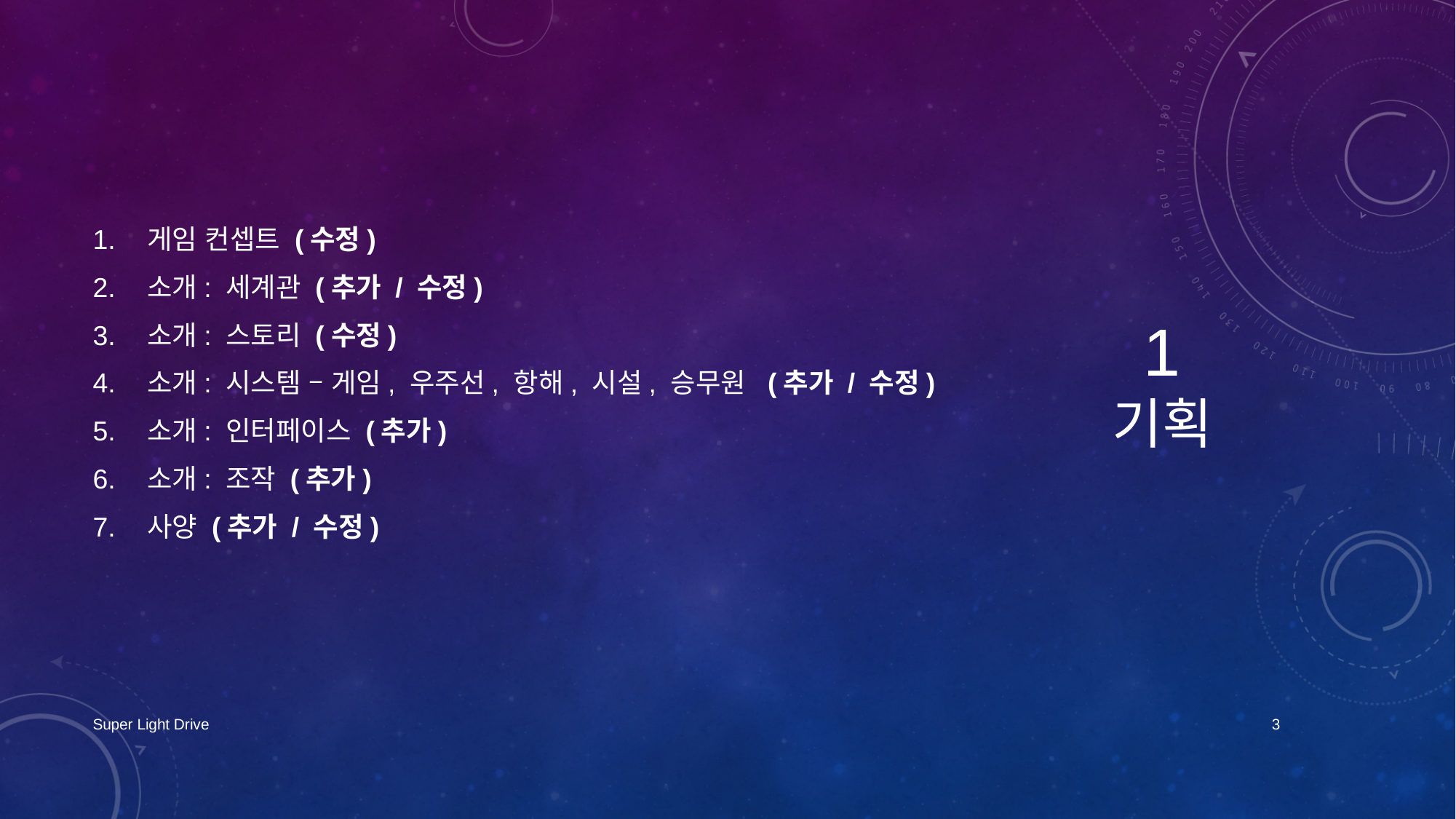

# 1 기획

게임 컨셉트 (수정)
소개: 세계관 (추가 / 수정)
소개: 스토리 (수정)
소개: 시스템 – 게임, 우주선, 항해, 시설, 승무원  (추가 / 수정)
소개: 인터페이스 (추가)
소개: 조작 (추가)
사양 (추가 / 수정)

Super Light Drive
3